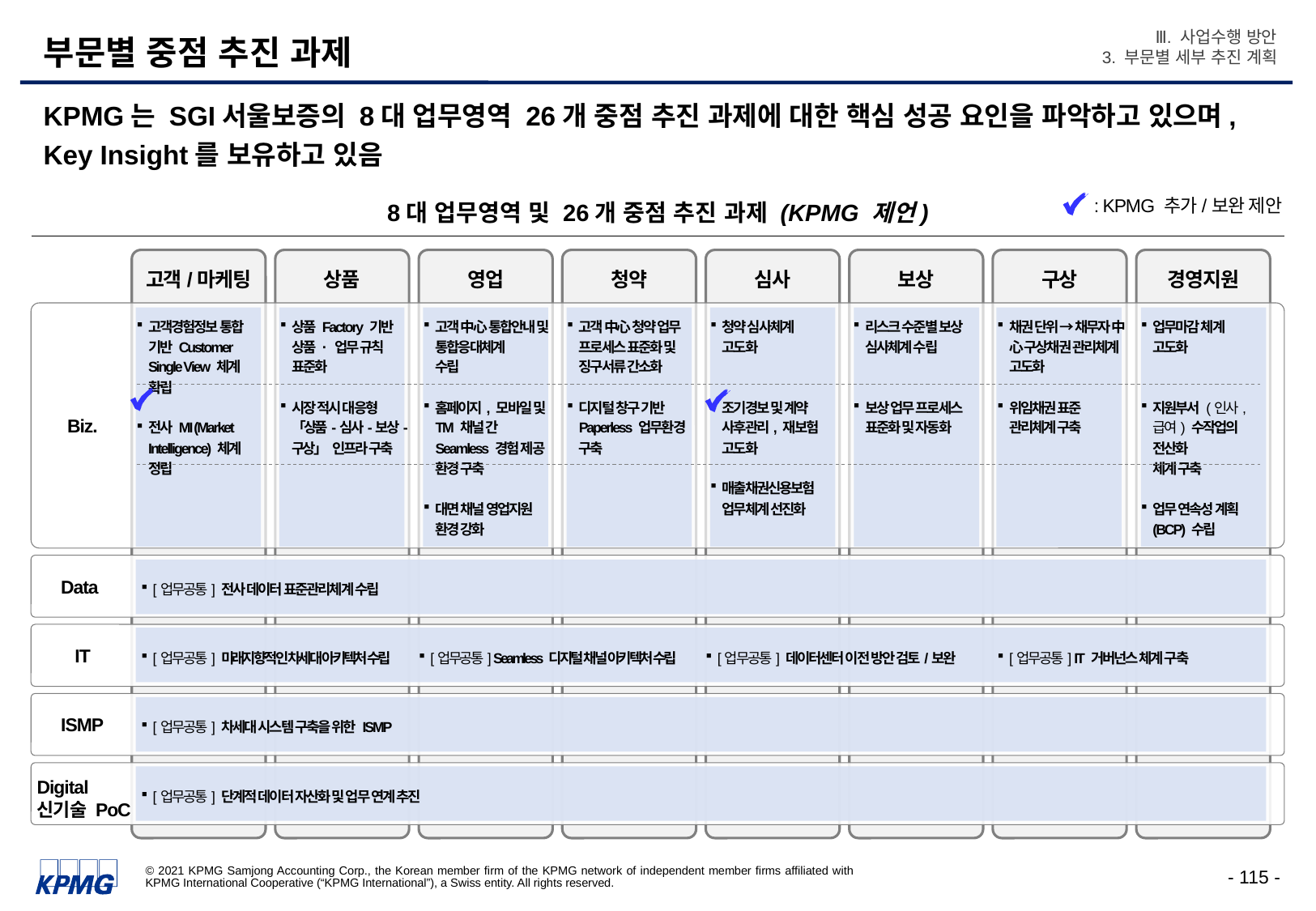

Ⅲ. 사업수행 방안
3. 부문별 세부 추진 계획
# 부문별 중점 추진 과제
KPMG는 SGI서울보증의 8대 업무영역 26개 중점 추진 과제에 대한 핵심 성공 요인을 파악하고 있으며,
Key Insight를 보유하고 있음
: KPMG 추가/보완 제안

8대 업무영역 및 26개 중점 추진 과제 (KPMG 제언)
고객/마케팅
상품
영업
청약
심사
보상
구상
경영지원
 Biz.

고객경험정보 통합 기반 Customer Single View 체계 확립
전사 MI (Market Intelligence) 체계
정립
상품 Factory 기반
상품 · 업무 규칙
표준화
시장 적시 대응형
「상품-심사-보상-구상」 인프라 구축
고객 中心 통합안내 및 통합응대체계
수립
홈페이지, 모바일 및 TM 채널 간 Seamless 경험 제공 환경 구축
대면 채널 영업지원 환경 강화
고객 中心 청약 업무 프로세스 표준화 및 징구서류 간소화
디지털 창구 기반 Paperless 업무환경
구축
청약 심사체계
고도화
조기경보 및 계약
사후관리, 재보험
고도화
매출채권신용보험 업무체계 선진화
리스크 수준별 보상 심사체계 수립
보상 업무 프로세스 표준화 및 자동화
채권 단위 → 채무자 中心 구상채권 관리체계 고도화
위임채권 표준 관리체계 구축
업무마감 체계
고도화
지원부서 (인사,급여) 수작업의 전산화
체계 구축
업무 연속성 계획 (BCP) 수립

Data

[업무공통] 전사 데이터 표준관리체계 수립
   IT

[업무공통] 미래지향적인 차세대 아키텍처 수립
[업무공통] Seamless 디지털 채널 아키텍처 수립
[업무공통] 데이터센터 이전 방안 검토/보완
[업무공통] IT 거버넌스 체계 구축
ISMP

[업무공통] 차세대 시스템 구축을 위한 ISMP
Digital
신기술 PoC

[업무공통] 단계적 데이터 자산화 및 업무 연계 추진